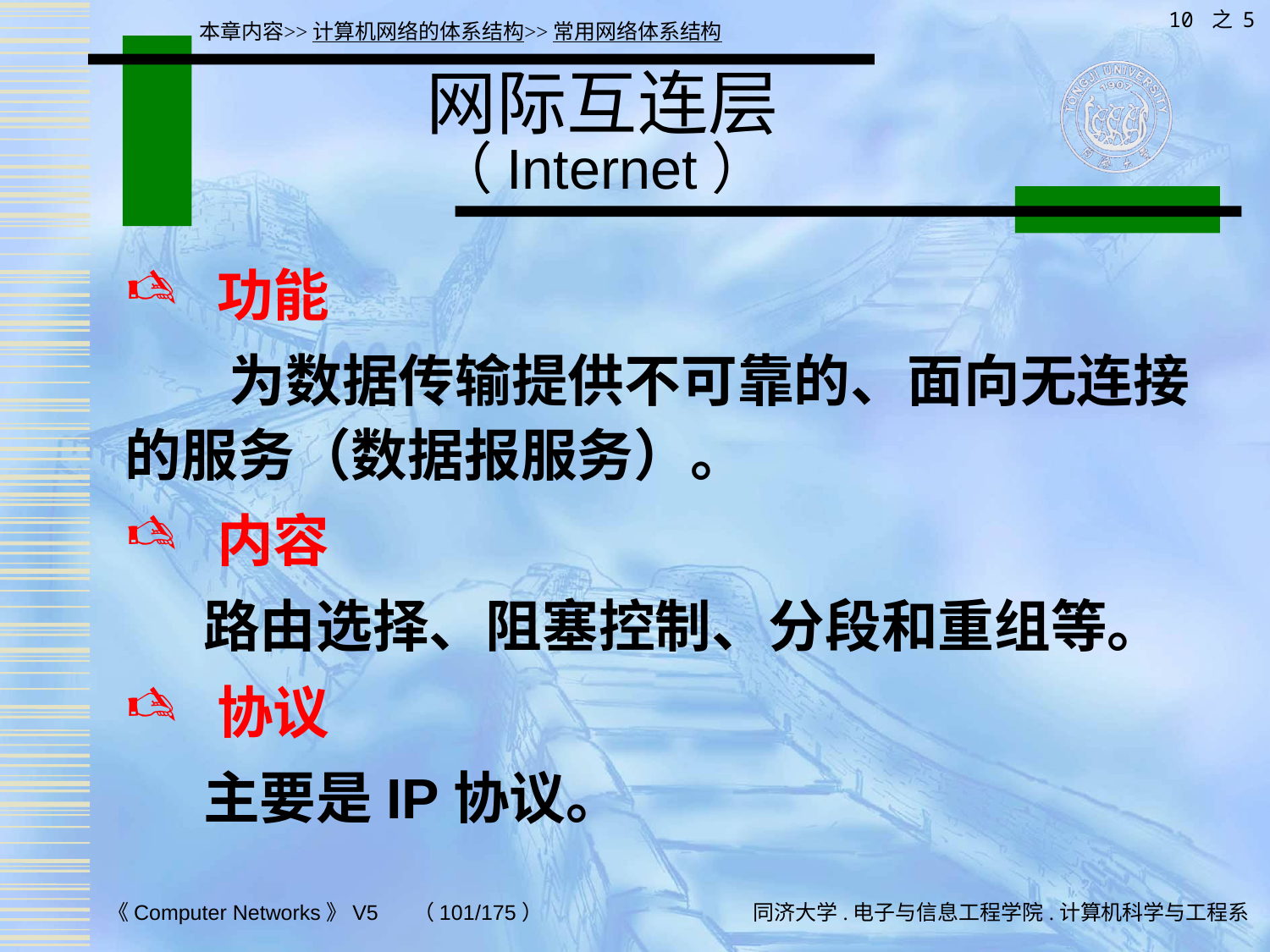

10 之 5
本章内容>>计算机网络的体系结构>>常用网络体系结构
# 网际互连层 （Internet）
  功能
       为数据传输提供不可靠的、面向无连接的服务（数据报服务）。
  内容
     路由选择、阻塞控制、分段和重组等。
  协议
     主要是IP协议。